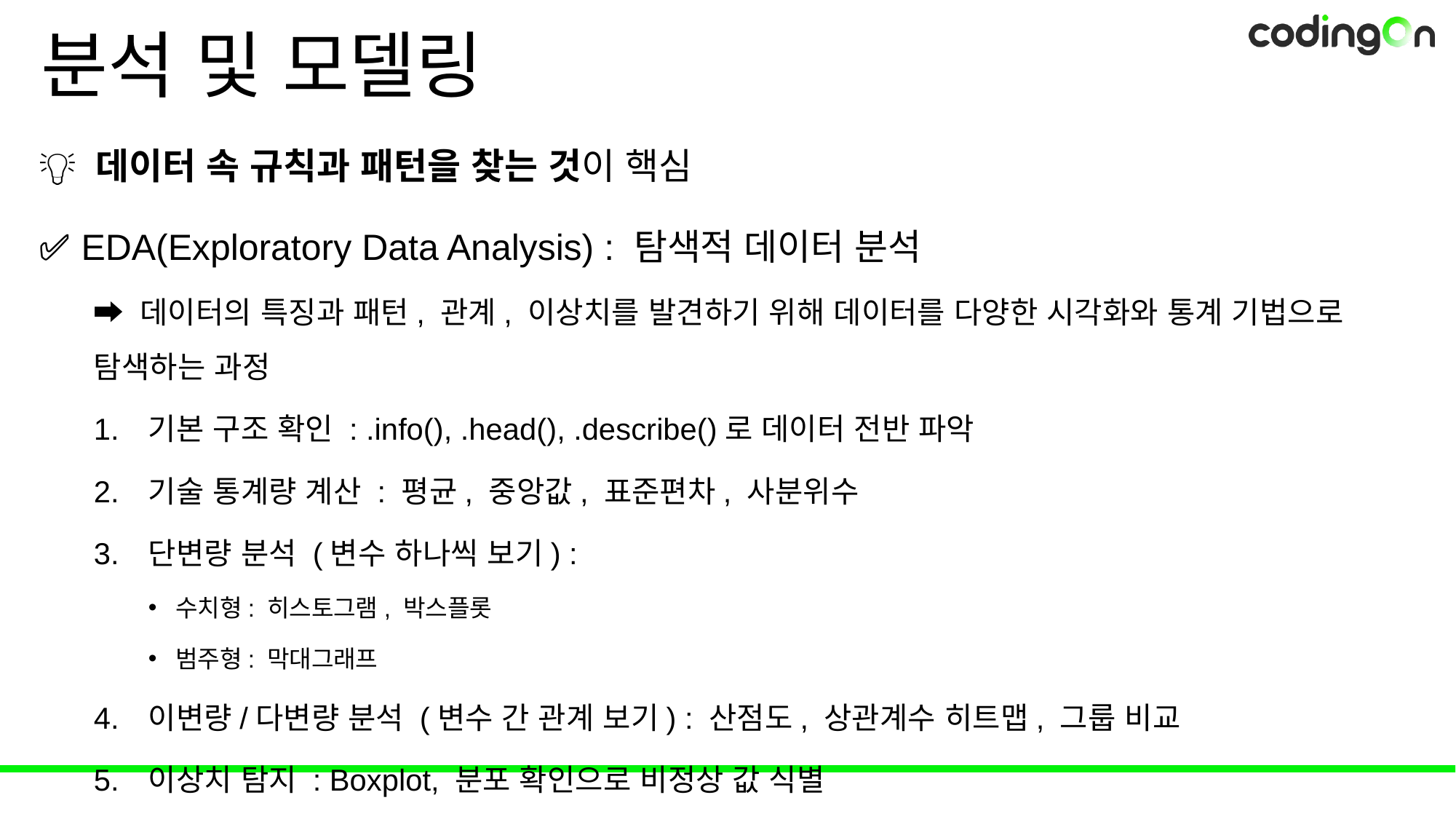

# 분석 및 모델링
💡 데이터 속 규칙과 패턴을 찾는 것이 핵심
✅ EDA(Exploratory Data Analysis) : 탐색적 데이터 분석
➡️ 데이터의 특징과 패턴, 관계, 이상치를 발견하기 위해 데이터를 다양한 시각화와 통계 기법으로 탐색하는 과정
기본 구조 확인 : .info(), .head(), .describe()로 데이터 전반 파악
기술 통계량 계산 : 평균, 중앙값, 표준편차, 사분위수
단변량 분석 (변수 하나씩 보기) :
수치형: 히스토그램, 박스플롯
범주형: 막대그래프
이변량/다변량 분석 (변수 간 관계 보기) : 산점도, 상관계수 히트맵, 그룹 비교
이상치 탐지 : Boxplot, 분포 확인으로 비정상 값 식별